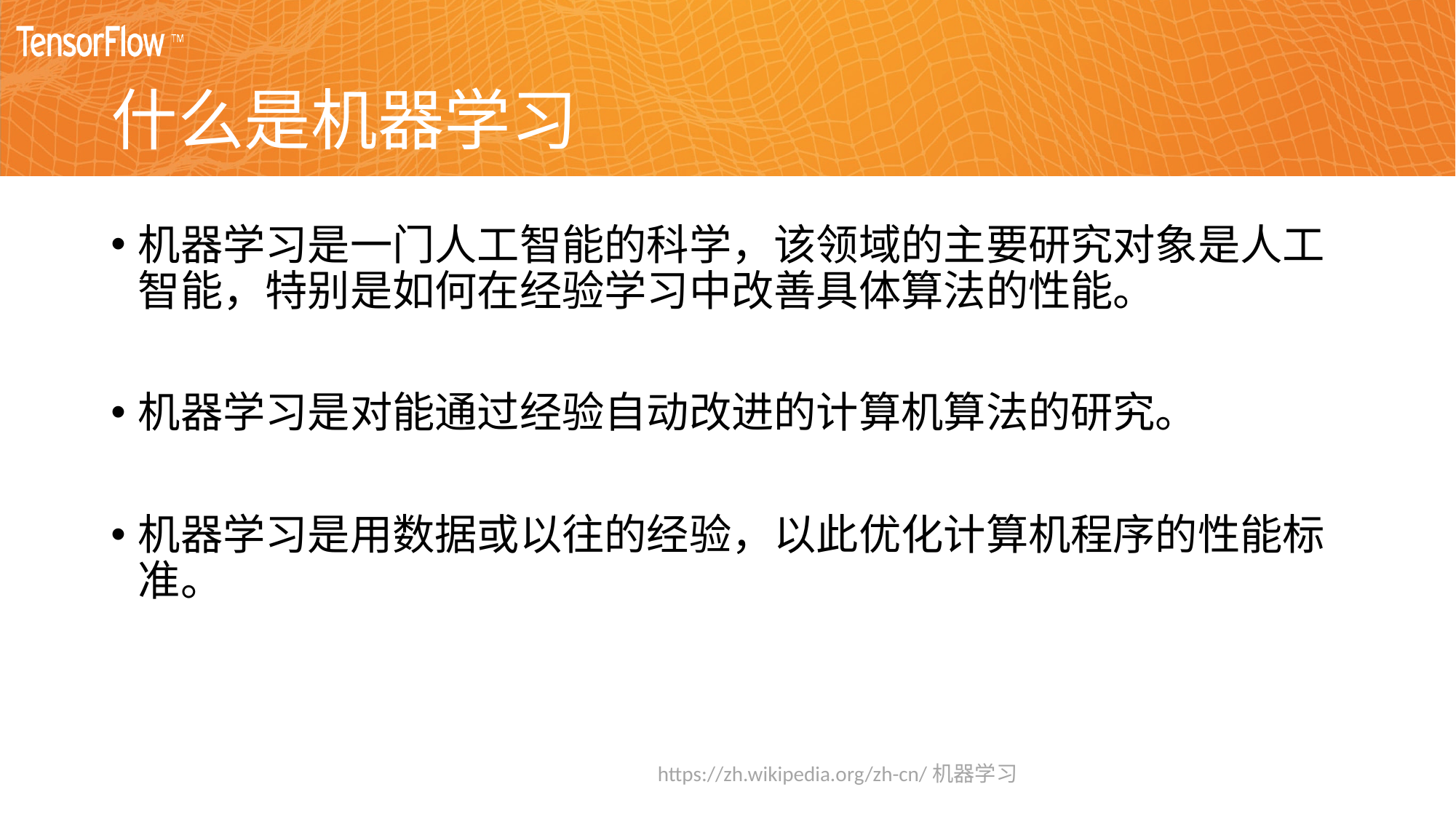

# 什么是机器学习
机器学习是一门人工智能的科学，该领域的主要研究对象是人工智能，特别是如何在经验学习中改善具体算法的性能。

机器学习是对能通过经验自动改进的计算机算法的研究。

机器学习是用数据或以往的经验，以此优化计算机程序的性能标准。
https://zh.wikipedia.org/zh-cn/机器学习